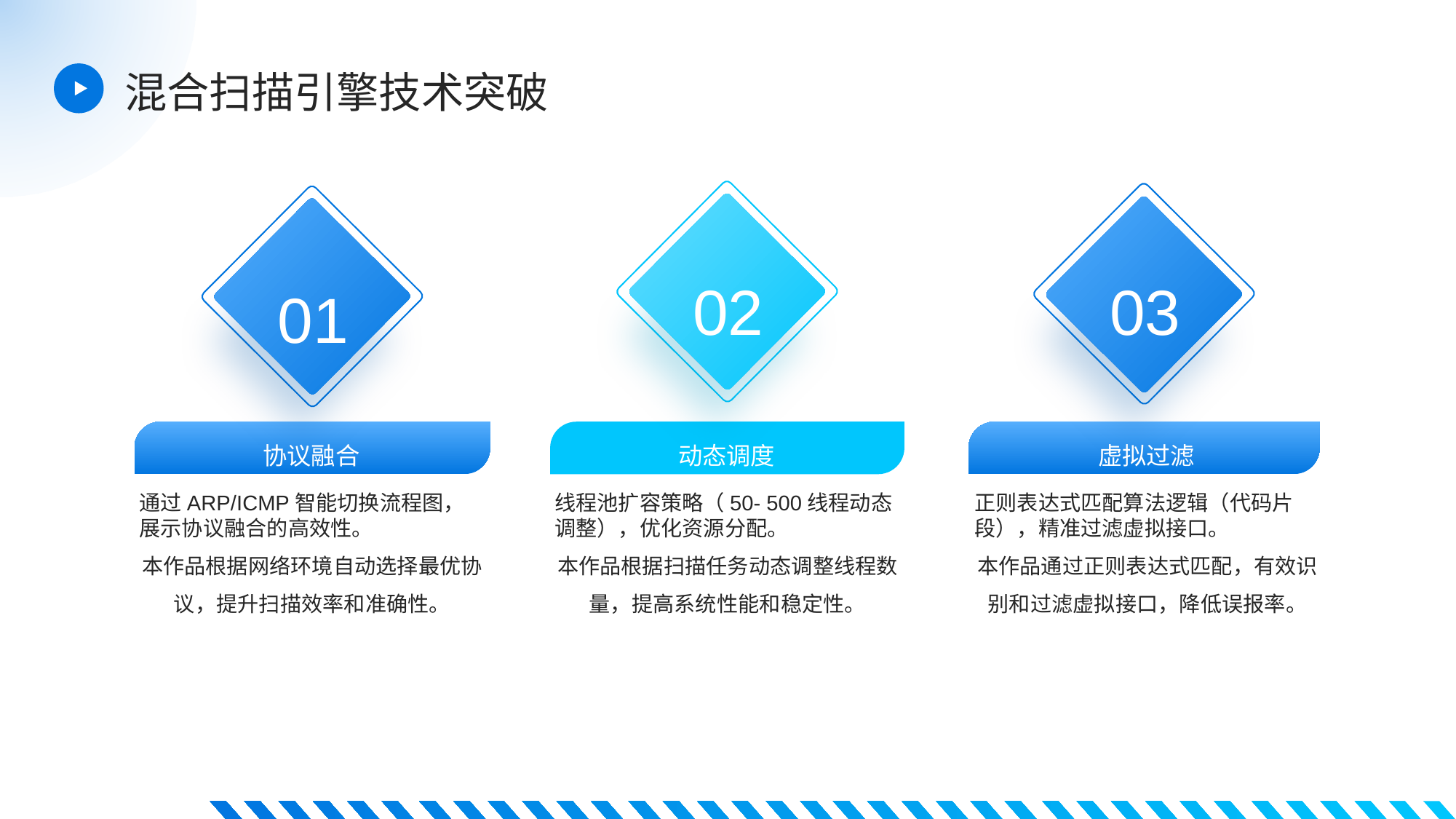

混合扫描引擎技术突破

02
03
01

协议融合
动态调度
虚拟过滤
通过ARP/ICMP智能切换流程图，展示协议融合的高效性。
本作品根据网络环境自动选择最优协议，提升扫描效率和准确性。
线程池扩容策略（50- 500线程动态调整），优化资源分配。
本作品根据扫描任务动态调整线程数量，提高系统性能和稳定性。
正则表达式匹配算法逻辑（代码片段），精准过滤虚拟接口。
本作品通过正则表达式匹配，有效识别和过滤虚拟接口，降低误报率。